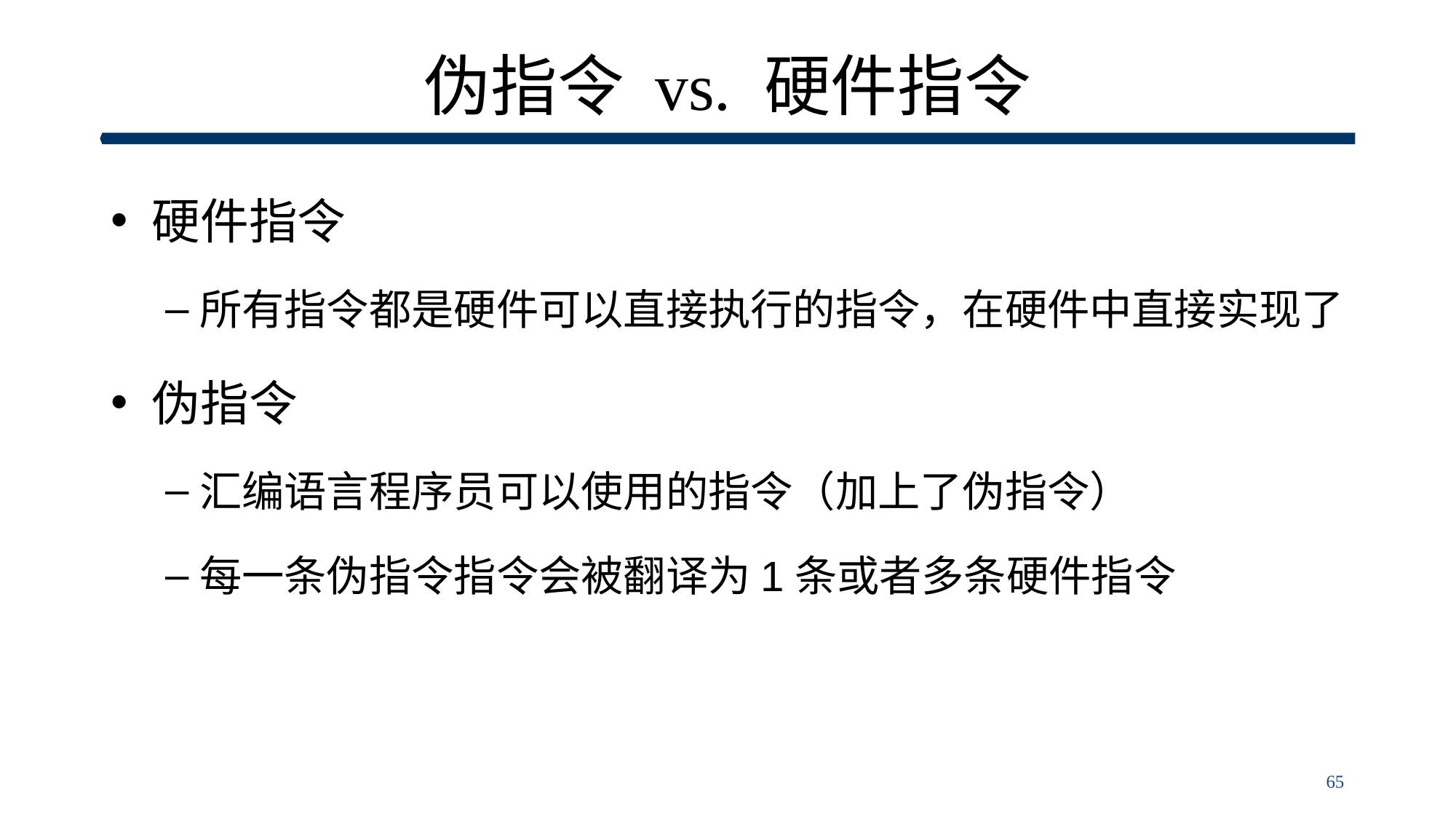

# 伪指令 vs. 硬件指令
硬件指令
所有指令都是硬件可以直接执行的指令，在硬件中直接实现了
伪指令
汇编语言程序员可以使用的指令（加上了伪指令）
每一条伪指令指令会被翻译为1条或者多条硬件指令

65